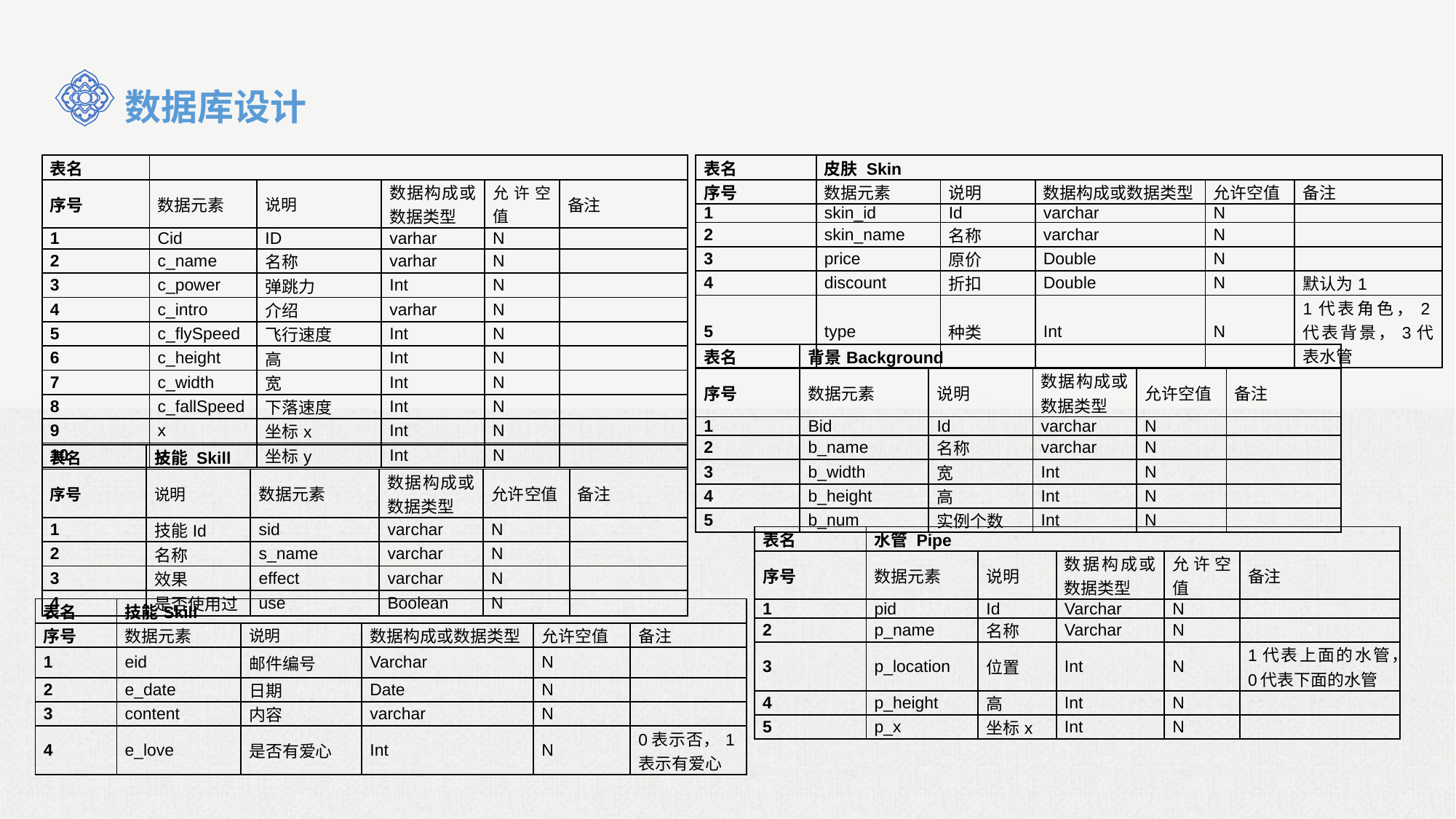

数据库设计

| 表名 |  |  |  |  |  |
| --- | --- | --- | --- | --- | --- |
| 序号 | 数据元素 | 说明 | 数据构成或数据类型 | 允许空值 | 备注 |
| 1 | Cid | ID | varhar | N |  |
| 2 | c\_name | 名称 | varhar | N |  |
| 3 | c\_power | 弹跳力 | Int | N |  |
| 4 | c\_intro | 介绍 | varhar | N |  |
| 5 | c\_flySpeed | 飞行速度 | Int | N |  |
| 6 | c\_height | 高 | Int | N |  |
| 7 | c\_width | 宽 | Int | N |  |
| 8 | c\_fallSpeed | 下落速度 | Int | N |  |
| 9 | x | 坐标x | Int | N |  |
| 10 | y | 坐标y | Int | N |  |
| 表名 | 皮肤 Skin |  |  |  |  |
| --- | --- | --- | --- | --- | --- |
| 序号 | 数据元素 | 说明 | 数据构成或数据类型 | 允许空值 | 备注 |
| 1 | skin\_id | Id | varchar | N |  |
| 2 | skin\_name | 名称 | varchar | N |  |
| 3 | price | 原价 | Double | N |  |
| 4 | discount | 折扣 | Double | N | 默认为1 |
| 5 | type | 种类 | Int | N | 1代表角色，2代表背景，3代表水管 |
| 表名 | 背景Background |  |  |  |  |
| --- | --- | --- | --- | --- | --- |
| 序号 | 数据元素 | 说明 | 数据构成或数据类型 | 允许空值 | 备注 |
| 1 | Bid | Id | varchar | N |  |
| 2 | b\_name | 名称 | varchar | N |  |
| 3 | b\_width | 宽 | Int | N |  |
| 4 | b\_height | 高 | Int | N |  |
| 5 | b\_num | 实例个数 | Int | N |  |
| 表名 | 技能 Skill |  |  |  |  |
| --- | --- | --- | --- | --- | --- |
| 序号 | 说明 | 数据元素 | 数据构成或数据类型 | 允许空值 | 备注 |
| 1 | 技能Id | sid | varchar | N |  |
| 2 | 名称 | s\_name | varchar | N |  |
| 3 | 效果 | effect | varchar | N |  |
| 4 | 是否使用过 | use | Boolean | N |  |
| 表名 | 水管 Pipe |  |  |  |  |
| --- | --- | --- | --- | --- | --- |
| 序号 | 数据元素 | 说明 | 数据构成或数据类型 | 允许空值 | 备注 |
| 1 | pid | Id | Varchar | N |  |
| 2 | p\_name | 名称 | Varchar | N |  |
| 3 | p\_location | 位置 | Int | N | 1代表上面的水管，0代表下面的水管 |
| 4 | p\_height | 高 | Int | N |  |
| 5 | p\_x | 坐标x | Int | N |  |
| 表名 | 技能Skill |  |  |  |  |
| --- | --- | --- | --- | --- | --- |
| 序号 | 数据元素 | 说明 | 数据构成或数据类型 | 允许空值 | 备注 |
| 1 | eid | 邮件编号 | Varchar | N |  |
| 2 | e\_date | 日期 | Date | N |  |
| 3 | content | 内容 | varchar | N |  |
| 4 | e\_love | 是否有爱心 | Int | N | 0表示否，1表示有爱心 |